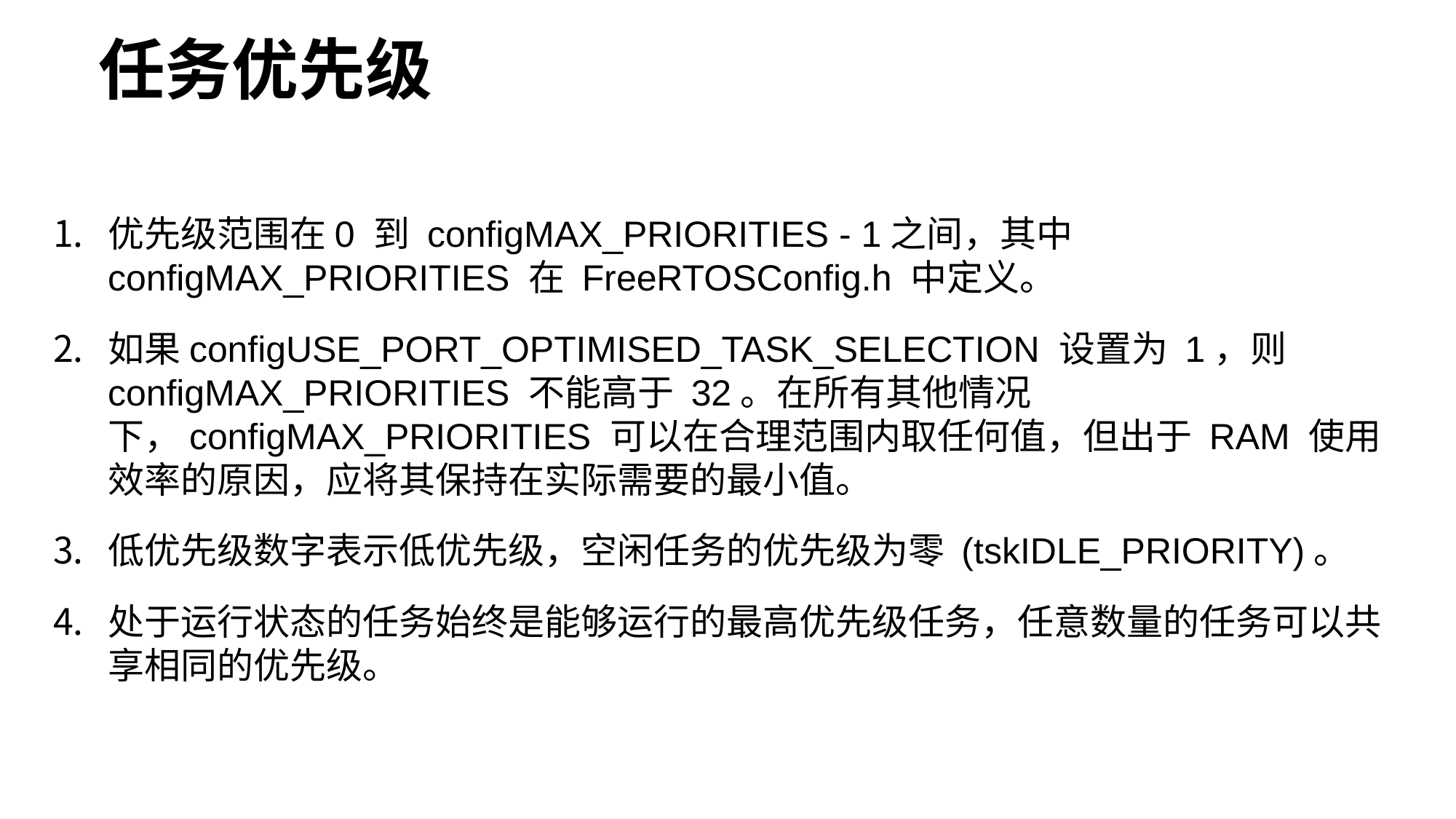

# 任务优先级
优先级范围在0 到 configMAX_PRIORITIES - 1之间，其中 configMAX_PRIORITIES 在 FreeRTOSConfig.h 中定义。
如果configUSE_PORT_OPTIMISED_TASK_SELECTION 设置为 1，则 configMAX_PRIORITIES 不能高于 32。在所有其他情况下，configMAX_PRIORITIES 可以在合理范围内取任何值，但出于 RAM 使用效率的原因，应将其保持在实际需要的最小值。
低优先级数字表示低优先级，空闲任务的优先级为零 (tskIDLE_PRIORITY)。
处于运行状态的任务始终是能够运行的最高优先级任务，任意数量的任务可以共享相同的优先级。